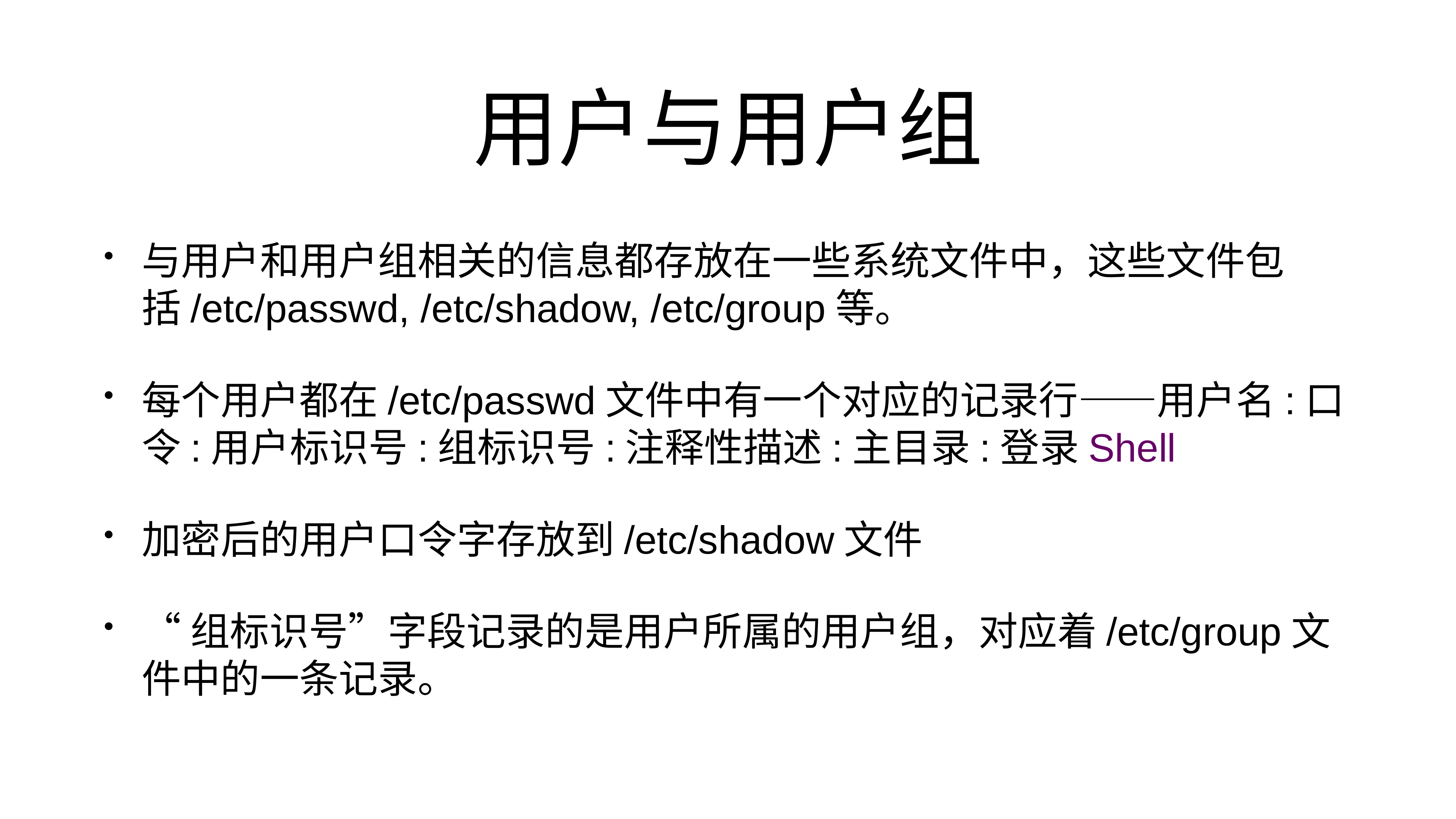

# 用户与用户组
与用户和用户组相关的信息都存放在一些系统文件中，这些文件包括/etc/passwd, /etc/shadow, /etc/group等。
每个用户都在/etc/passwd文件中有一个对应的记录行——用户名:口令:用户标识号:组标识号:注释性描述:主目录:登录Shell
加密后的用户口令字存放到/etc/shadow文件
“组标识号”字段记录的是用户所属的用户组，对应着/etc/group文件中的一条记录。